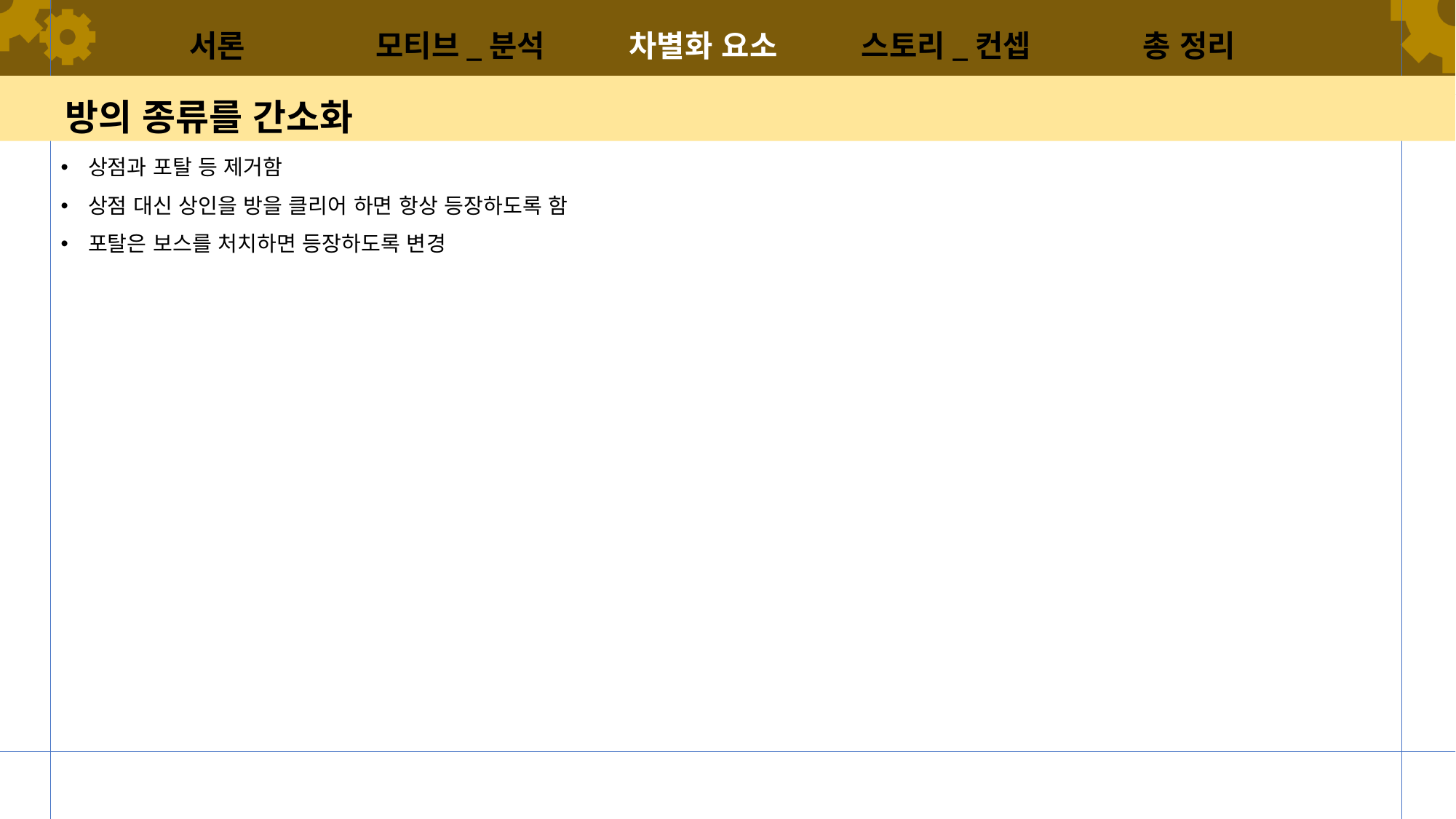

서론
모티브_분석
차별화 요소
스토리_컨셉
총 정리
# 방의 종류를 간소화
상점과 포탈 등 제거함
상점 대신 상인을 방을 클리어 하면 항상 등장하도록 함
포탈은 보스를 처치하면 등장하도록 변경